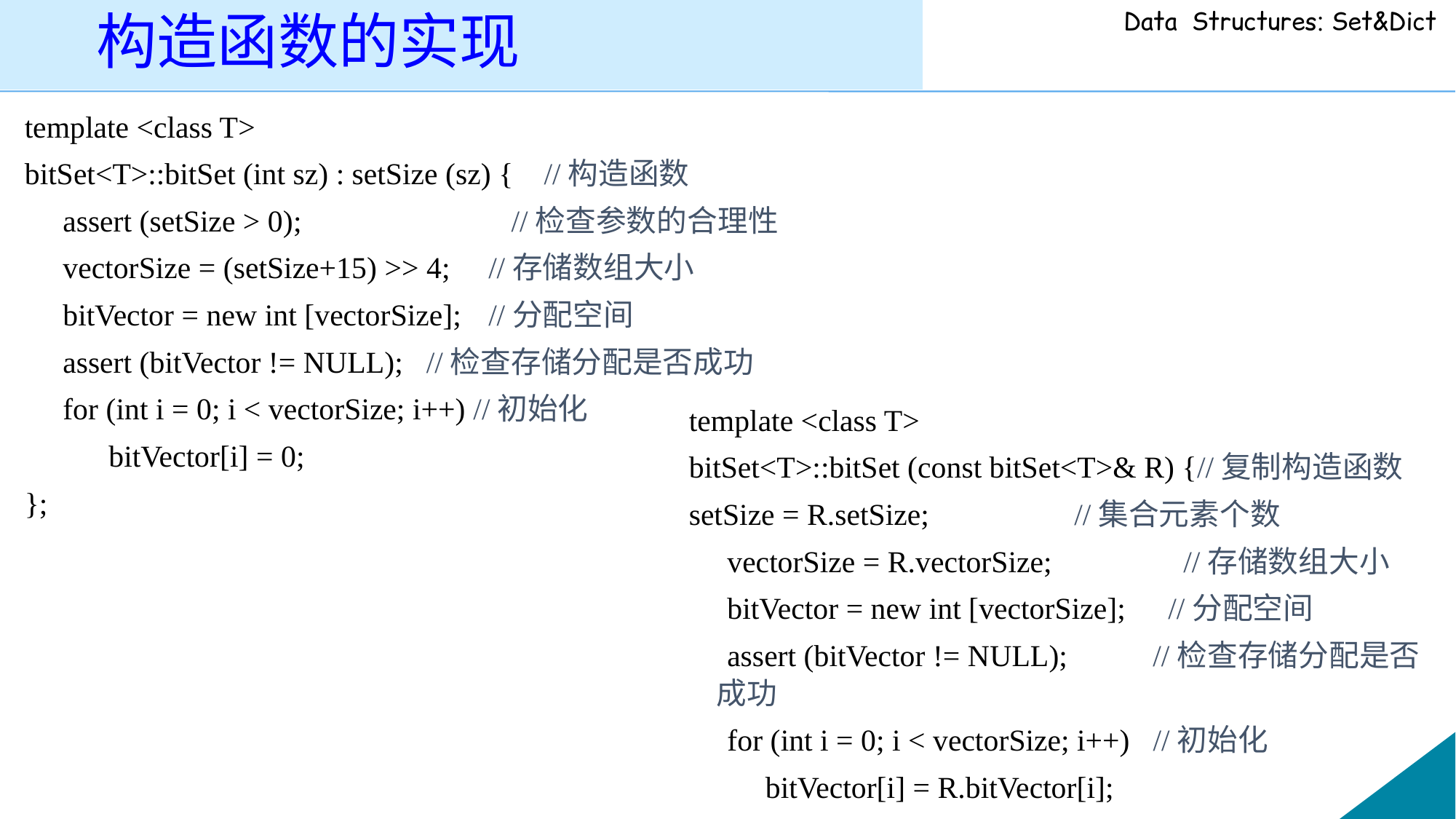

# 构造函数的实现
template <class T>
bitSet<T>::bitSet (int sz) : setSize (sz) {    //构造函数
     assert (setSize > 0);		   //检查参数的合理性
     vectorSize = (setSize+15) >> 4;	//存储数组大小
     bitVector = new int [vectorSize];	//分配空间
     assert (bitVector != NULL);   //检查存储分配是否成功
     for (int i = 0; i < vectorSize; i++) //初始化
           bitVector[i] = 0;
};
template <class T>
bitSet<T>::bitSet (const bitSet<T>& R) {//复制构造函数
setSize = R.setSize;		    //集合元素个数
     vectorSize = R.vectorSize; 	    //存储数组大小
     bitVector = new int [vectorSize];	  //分配空间
     assert (bitVector != NULL);	//检查存储分配是否成功
     for (int i = 0; i < vectorSize; i++)   //初始化
          bitVector[i] = R.bitVector[i];
};